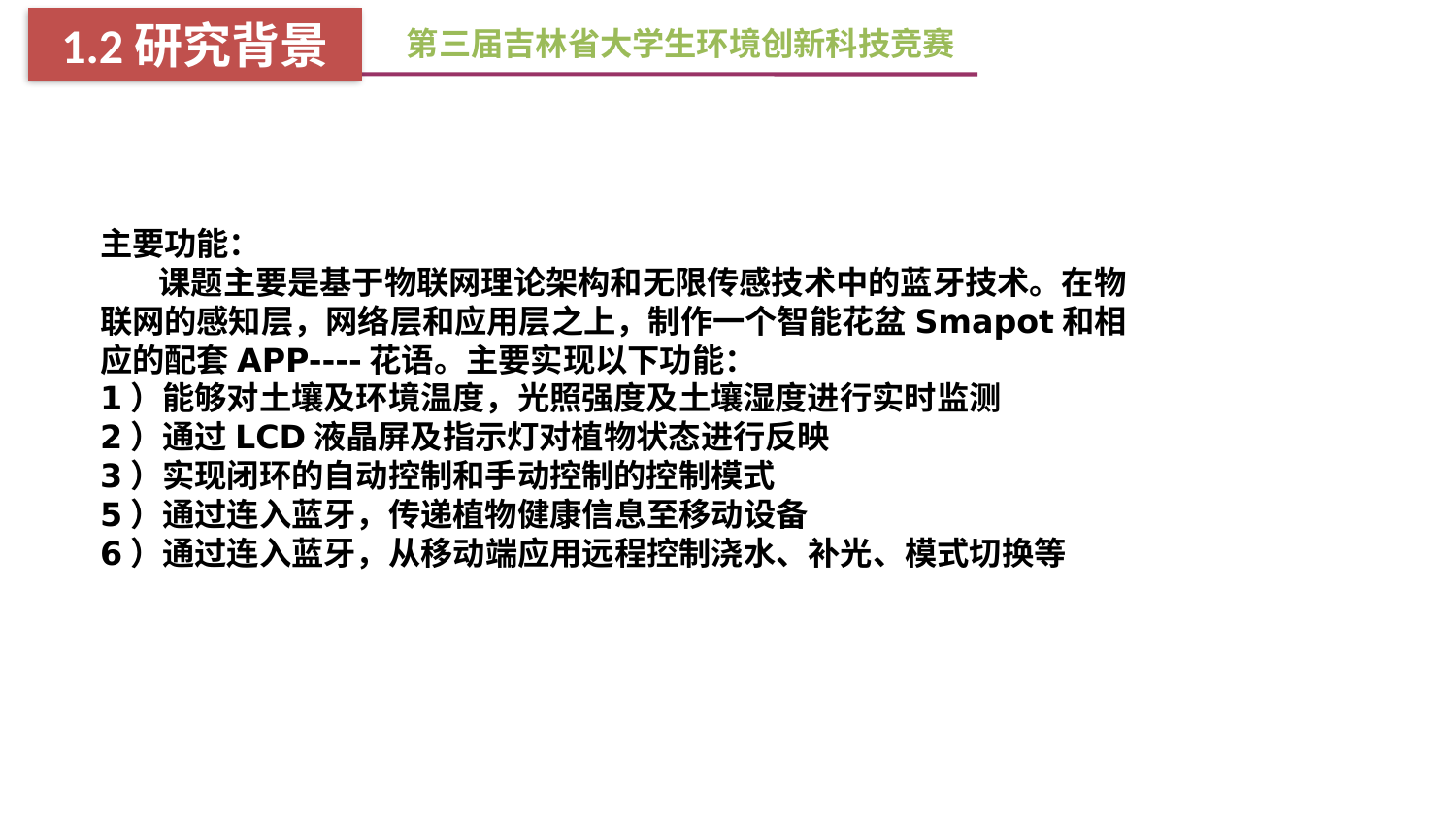

第三届吉林省大学生环境创新科技竞赛
1.2研究背景

主要功能：
       课题主要是基于物联网理论架构和无限传感技术中的蓝牙技术。在物联网的感知层，网络层和应用层之上，制作一个智能花盆Smapot和相应的配套APP----花语。主要实现以下功能：
1）能够对土壤及环境温度，光照强度及土壤湿度进行实时监测
2）通过LCD液晶屏及指示灯对植物状态进行反映
3）实现闭环的自动控制和手动控制的控制模式
5）通过连入蓝牙，传递植物健康信息至移动设备
6）通过连入蓝牙，从移动端应用远程控制浇水、补光、模式切换等